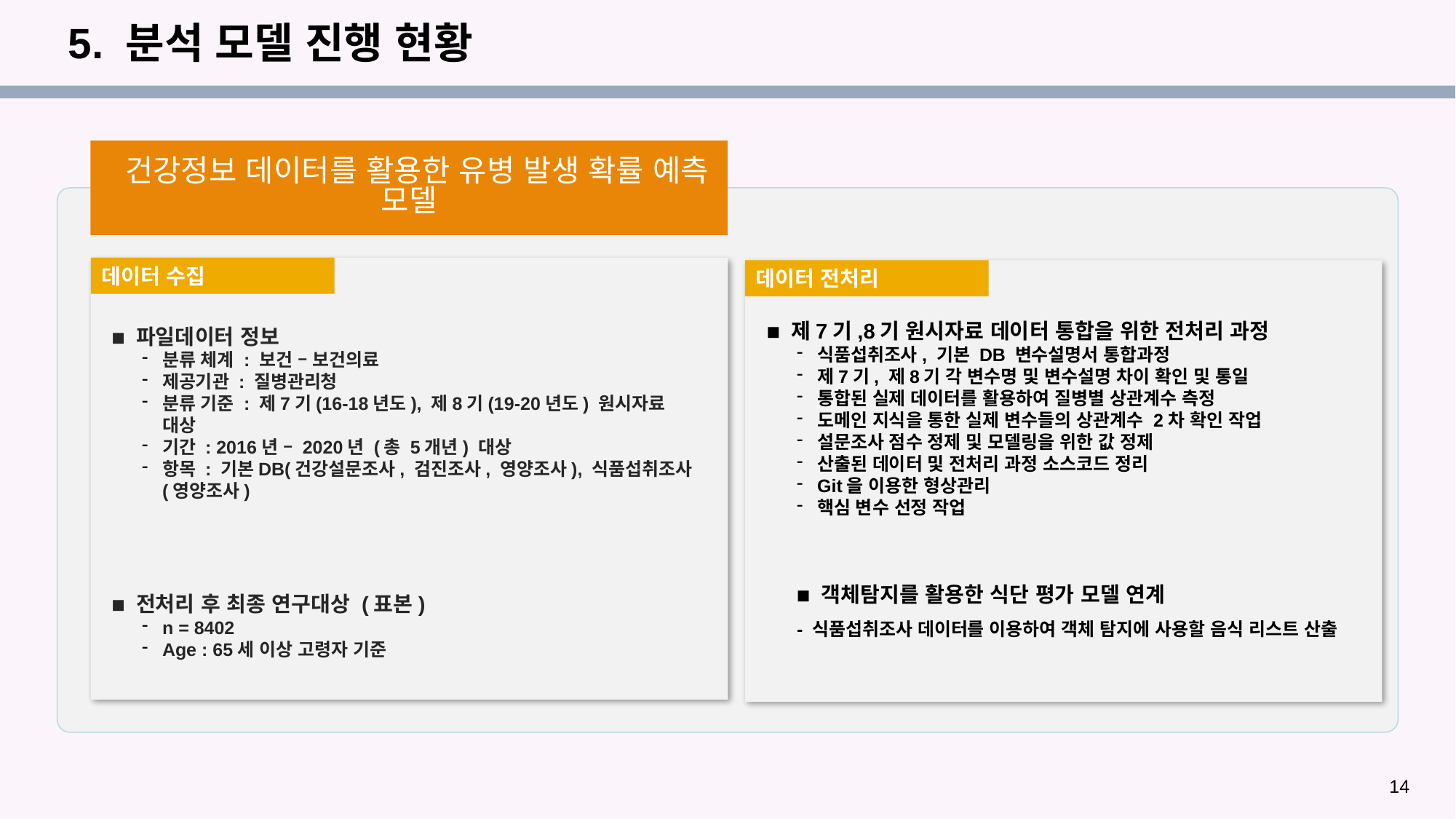

# 5. 분석 모델 진행 현황
 건강정보 데이터를 활용한 유병 발생 확률 예측 모델

데이터 수집

데이터 전처리
◼ 제7기,8기 원시자료 데이터 통합을 위한 전처리 과정
식품섭취조사, 기본 DB 변수설명서 통합과정
제7기, 제8기 각 변수명 및 변수설명 차이 확인 및 통일
통합된 실제 데이터를 활용하여 질병별 상관계수 측정
도메인 지식을 통한 실제 변수들의 상관계수 2차 확인 작업
설문조사 점수 정제 및 모델링을 위한 값 정제
산출된 데이터 및 전처리 과정 소스코드 정리
Git을 이용한 형상관리
핵심 변수 선정 작업

◼ 객체탐지를 활용한 식단 평가 모델 연계
- 식품섭취조사 데이터를 이용하여 객체 탐지에 사용할 음식 리스트 산출

◼ 파일데이터 정보
분류 체계 : 보건 – 보건의료
제공기관 : 질병관리청
분류 기준 : 제7기(16-18년도), 제8기(19-20년도) 원시자료 대상
기간 : 2016년 – 2020년 (총 5개년) 대상
항목 : 기본DB(건강설문조사, 검진조사, 영양조사), 식품섭취조사(영양조사)
◼ 전처리 후 최종 연구대상 (표본)
n = 8402
Age : 65세 이상 고령자 기준